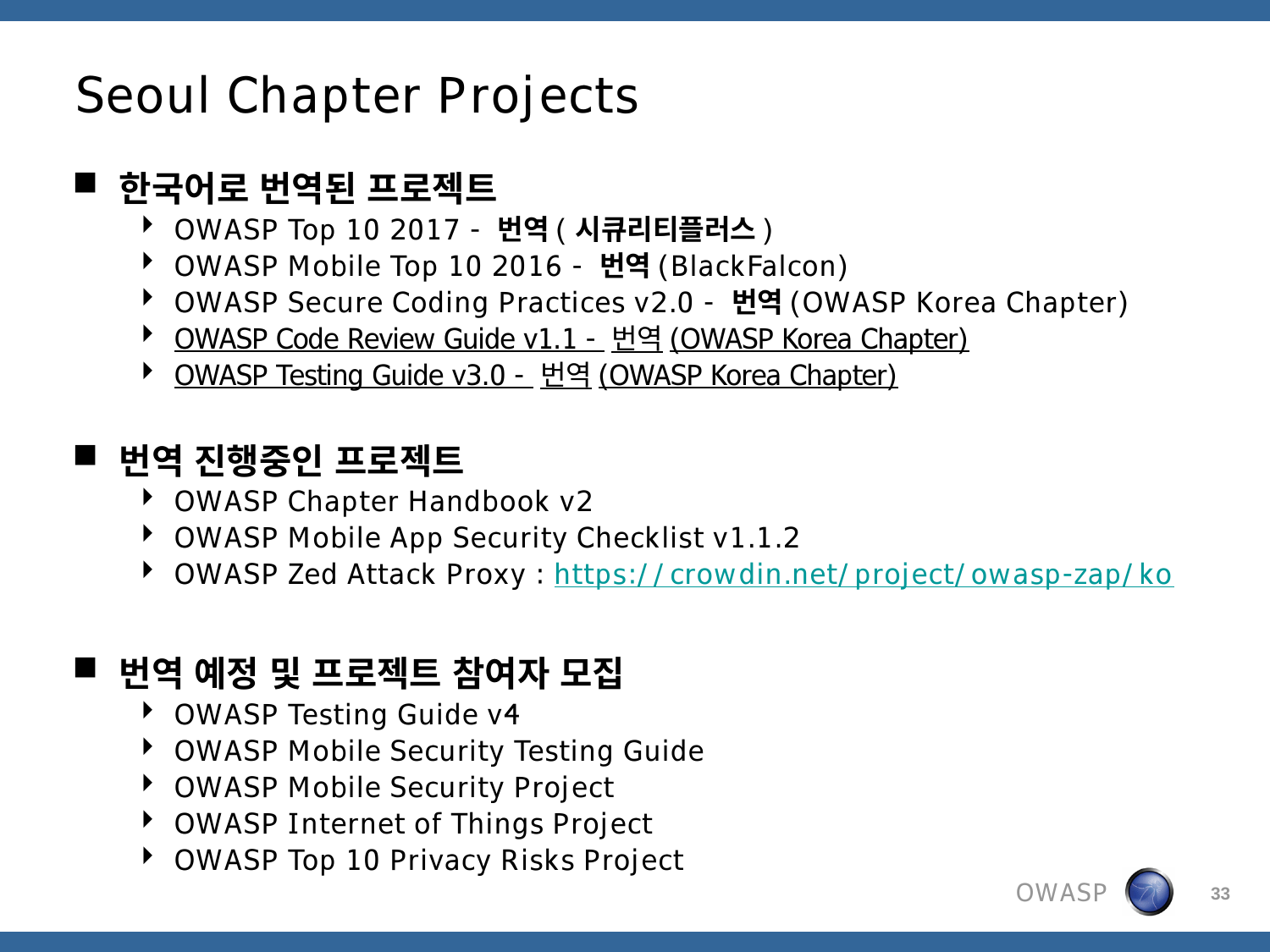

# Seoul Chapter Projects
한국어로 번역된 프로젝트
OWASP Top 10 2017 - 번역(시큐리티플러스)
OWASP Mobile Top 10 2016 - 번역(BlackFalcon)
OWASP Secure Coding Practices v2.0 - 번역(OWASP Korea Chapter)
OWASP Code Review Guide v1.1 - 번역(OWASP Korea Chapter)
OWASP Testing Guide v3.0 - 번역(OWASP Korea Chapter)

번역 진행중인 프로젝트
OWASP Chapter Handbook v2
OWASP Mobile App Security Checklist v1.1.2
OWASP Zed Attack Proxy : https://crowdin.net/project/owasp-zap/ko

번역 예정 및 프로젝트 참여자 모집
OWASP Testing Guide v4
OWASP Mobile Security Testing Guide
OWASP Mobile Security Project
OWASP Internet of Things Project
OWASP Top 10 Privacy Risks Project
33